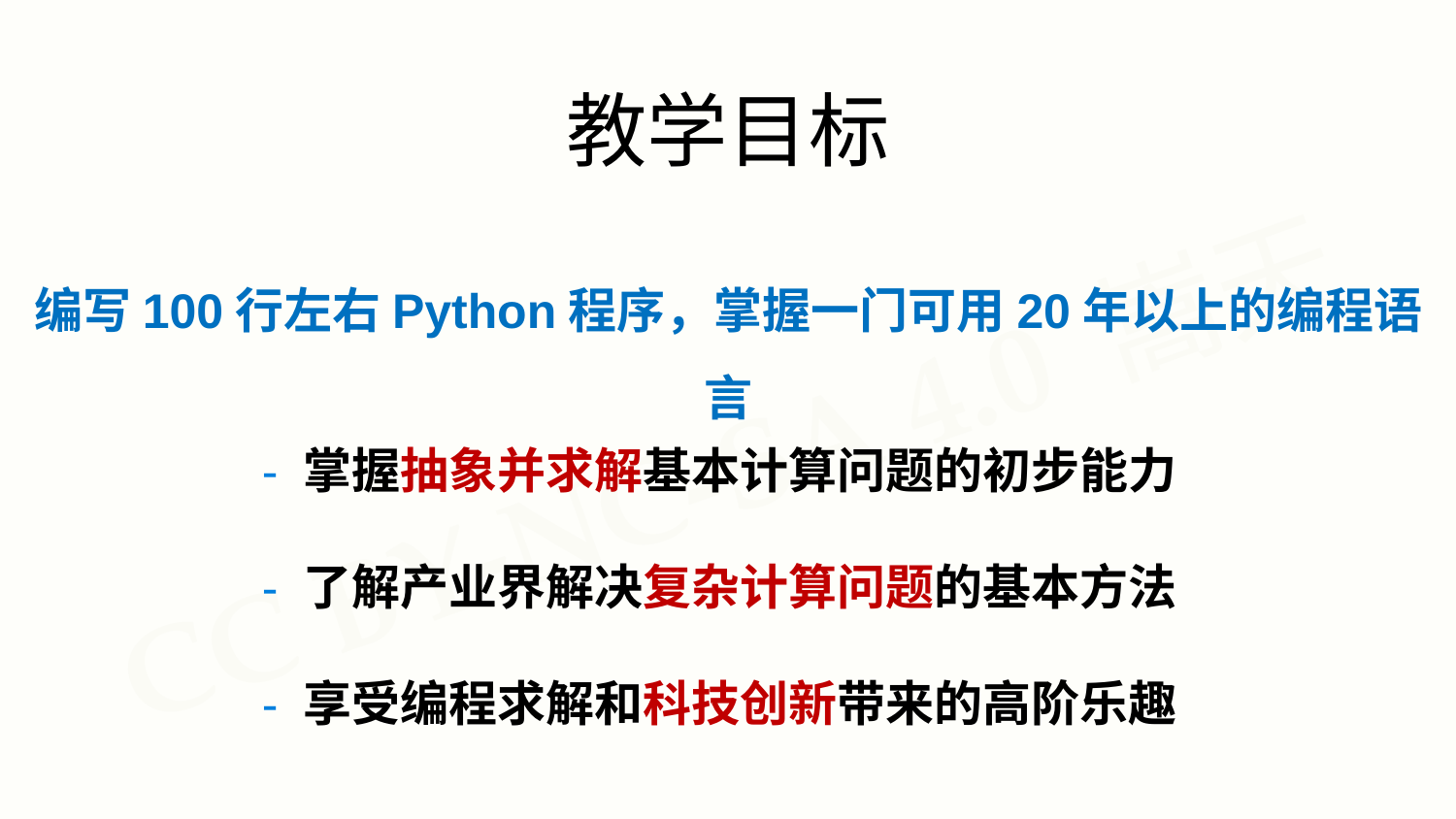

教学目标
编写100行左右Python程序，掌握一门可用20年以上的编程语言
- 掌握抽象并求解基本计算问题的初步能力
- 了解产业界解决复杂计算问题的基本方法
- 享受编程求解和科技创新带来的高阶乐趣